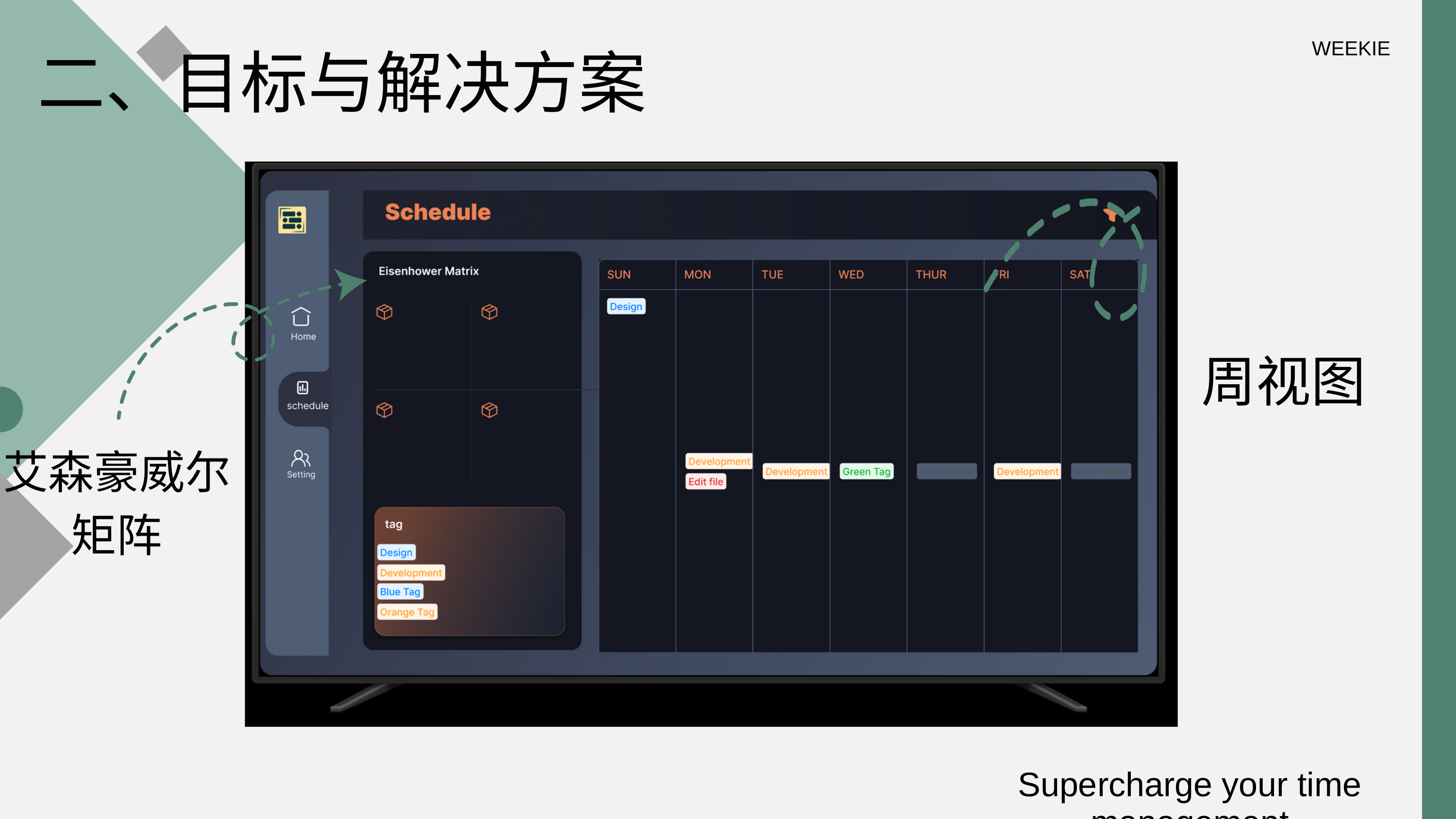

WEEKIE

二、目标与解决方案

周视图

艾森豪威尔
矩阵

Supercharge your time management